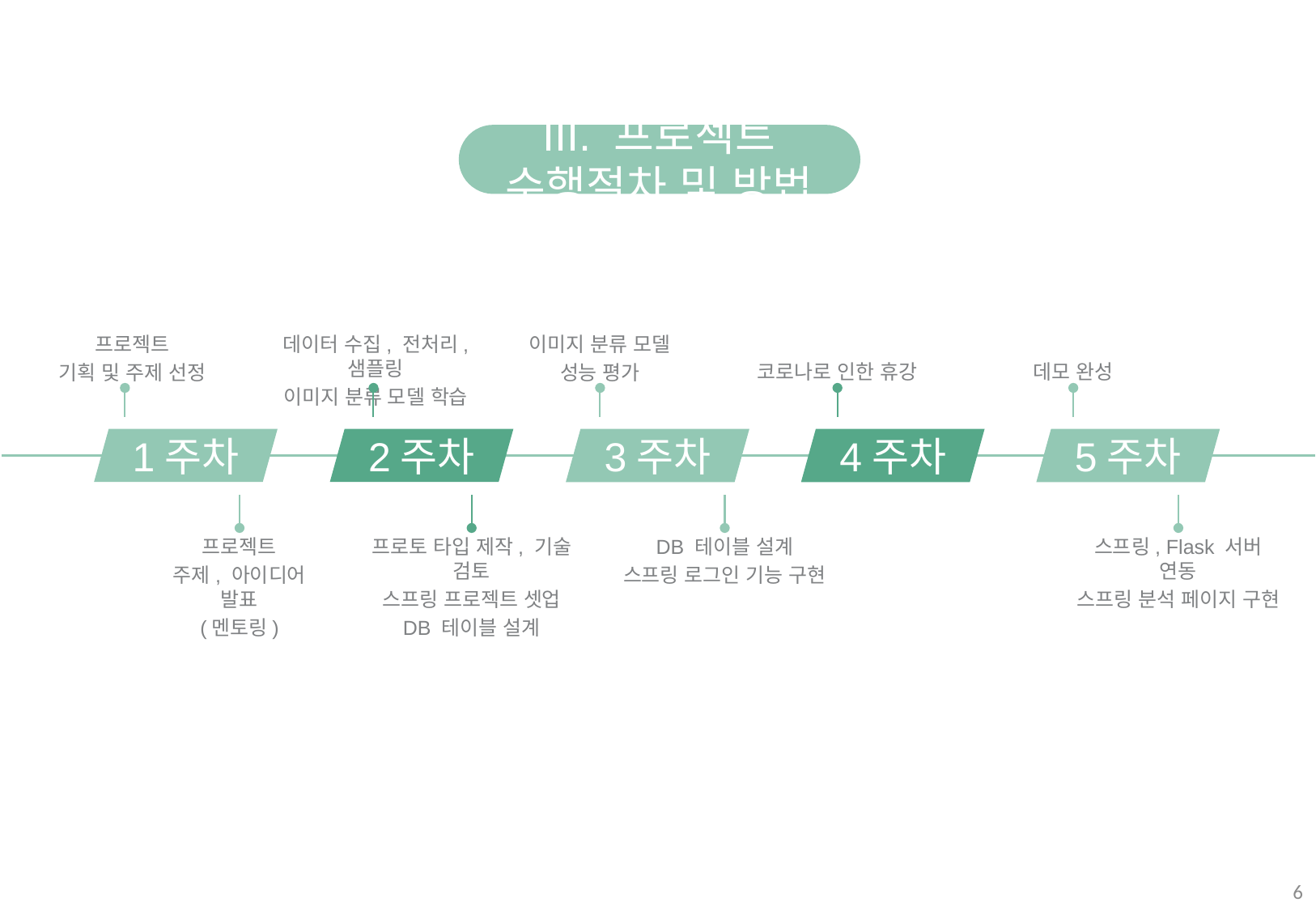

III. 프로젝트 수행절차 및 방법
프로젝트
기획 및 주제 선정
데이터 수집, 전처리, 샘플링
이미지 분류 모델 학습
이미지 분류 모델
성능 평가
코로나로 인한 휴강
데모 완성
1주차
2주차
3주차
4주차
5주차
DB 테이블 설계
스프링 로그인 기능 구현
스프링, Flask 서버 연동
스프링 분석 페이지 구현
프로젝트
주제, 아이디어 발표
(멘토링)
프로토 타입 제작, 기술 검토
스프링 프로젝트 셋업
DB 테이블 설계
6